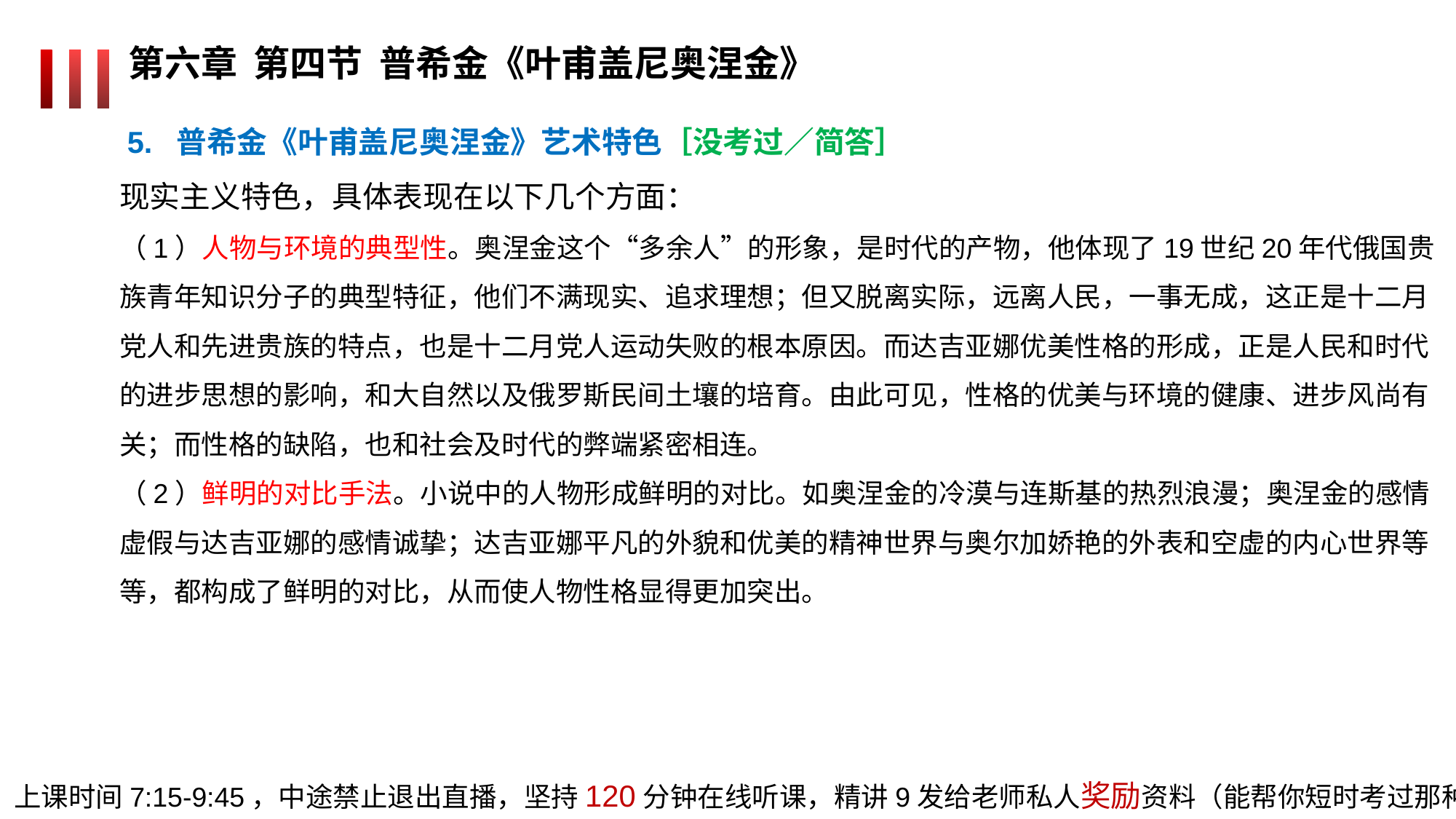

第六章  第四节  普希金《叶甫盖尼奥涅金》
 5.  普希金《叶甫盖尼奥涅金》艺术特色［没考过／简答］
现实主义特色，具体表现在以下几个方面：
（1）人物与环境的典型性。奥涅金这个“多余人”的形象，是时代的产物，他体现了19世纪20年代俄国贵族青年知识分子的典型特征，他们不满现实、追求理想；但又脱离实际，远离人民，一事无成，这正是十二月党人和先进贵族的特点，也是十二月党人运动失败的根本原因。而达吉亚娜优美性格的形成，正是人民和时代的进步思想的影响，和大自然以及俄罗斯民间土壤的培育。由此可见，性格的优美与环境的健康、进步风尚有关；而性格的缺陷，也和社会及时代的弊端紧密相连。
（2）鲜明的对比手法。小说中的人物形成鲜明的对比。如奥涅金的冷漠与连斯基的热烈浪漫；奥涅金的感情虚假与达吉亚娜的感情诚挚；达吉亚娜平凡的外貌和优美的精神世界与奥尔加娇艳的外表和空虚的内心世界等等，都构成了鲜明的对比，从而使人物性格显得更加突出。